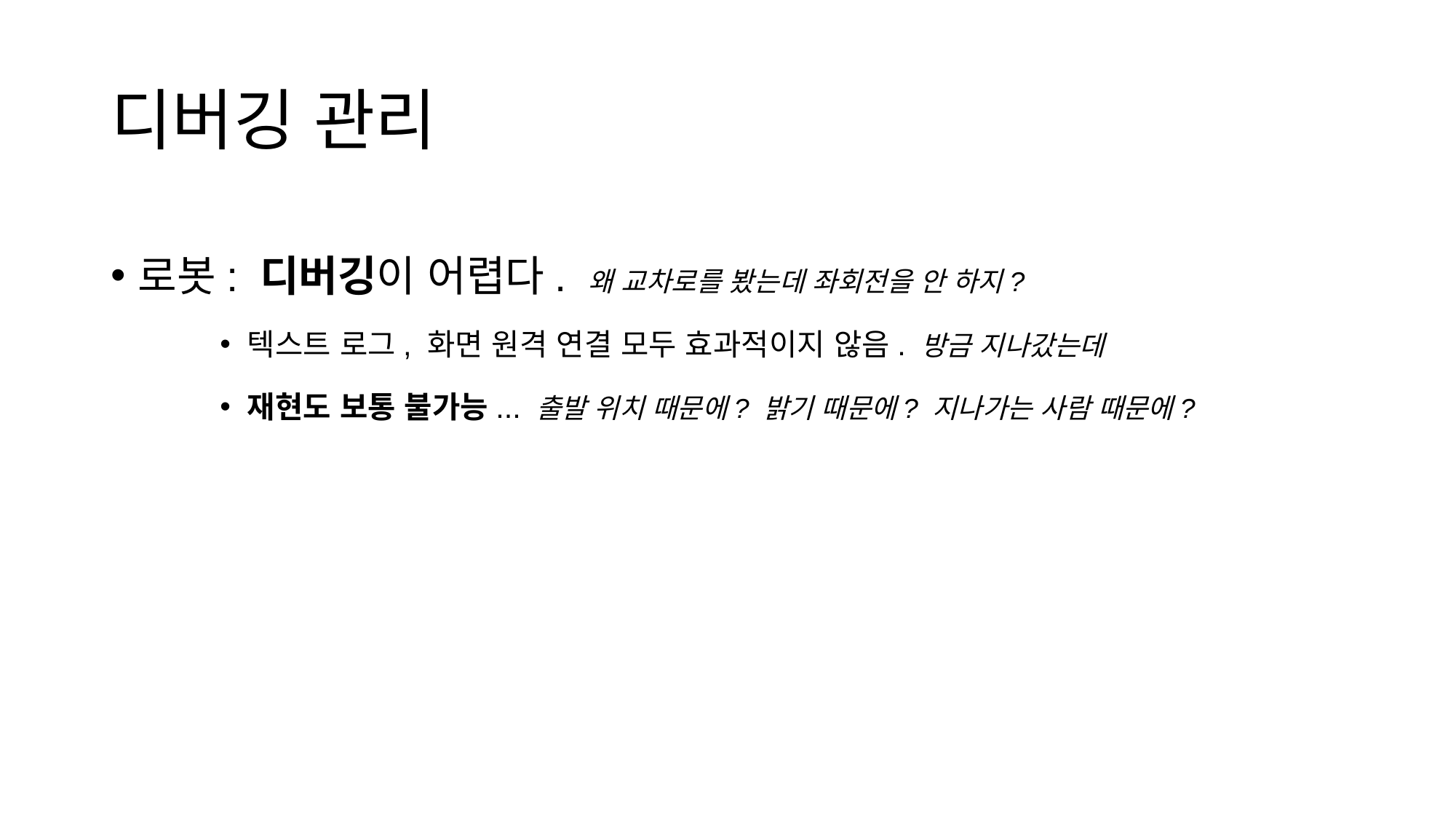

# 디버깅 관리
로봇: 디버깅이 어렵다. 왜 교차로를 봤는데 좌회전을 안 하지?
텍스트 로그, 화면 원격 연결 모두 효과적이지 않음. 방금 지나갔는데
재현도 보통 불가능... 출발 위치 때문에? 밝기 때문에? 지나가는 사람 때문에?